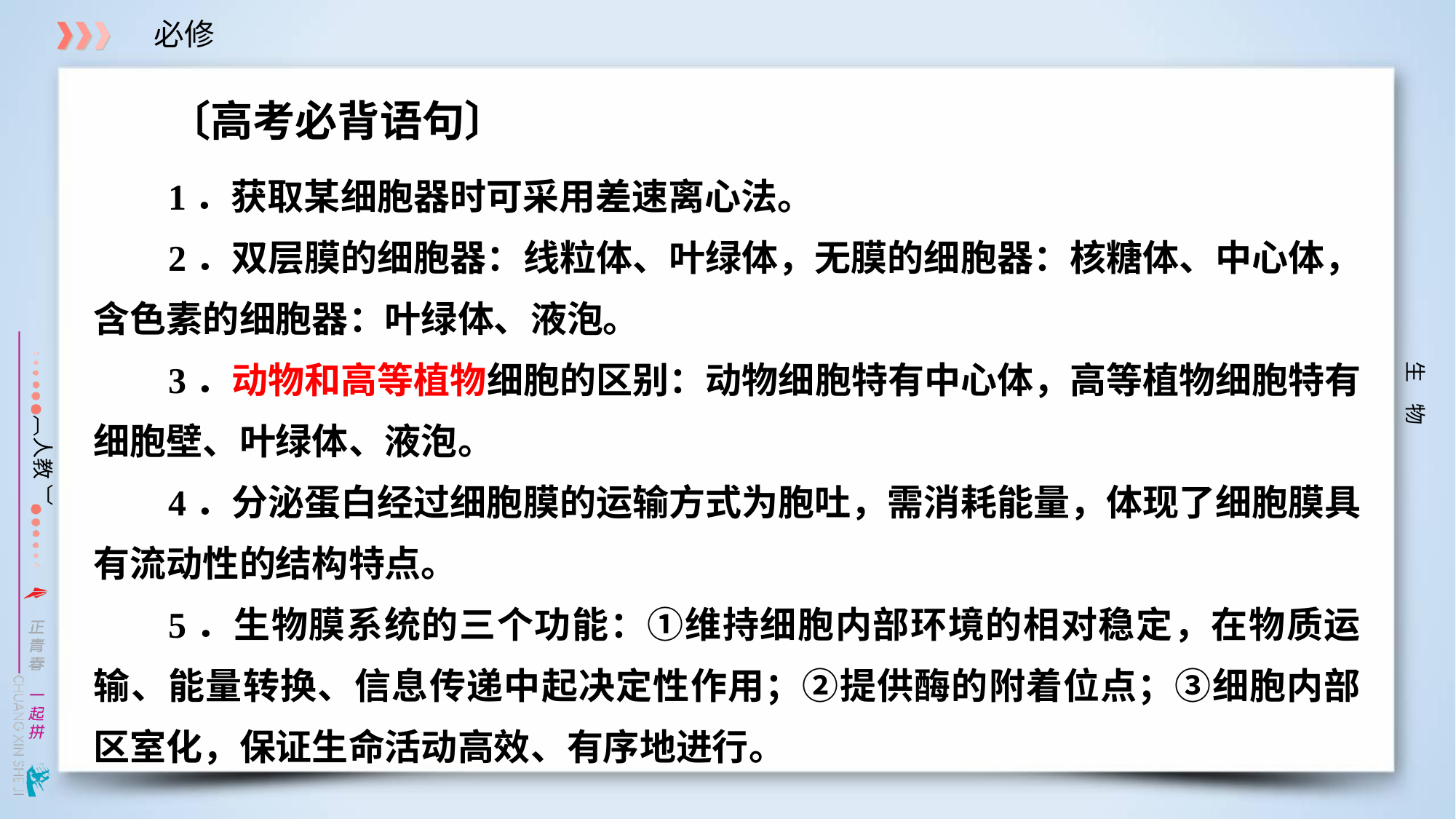

〔高考必背语句〕
1．获取某细胞器时可采用差速离心法。
2．双层膜的细胞器：线粒体、叶绿体，无膜的细胞器：核糖体、中心体，含色素的细胞器：叶绿体、液泡。
3．动物和高等植物细胞的区别：动物细胞特有中心体，高等植物细胞特有细胞壁、叶绿体、液泡。
4．分泌蛋白经过细胞膜的运输方式为胞吐，需消耗能量，体现了细胞膜具有流动性的结构特点。
5．生物膜系统的三个功能：①维持细胞内部环境的相对稳定，在物质运输、能量转换、信息传递中起决定性作用；②提供酶的附着位点；③细胞内部区室化，保证生命活动高效、有序地进行。